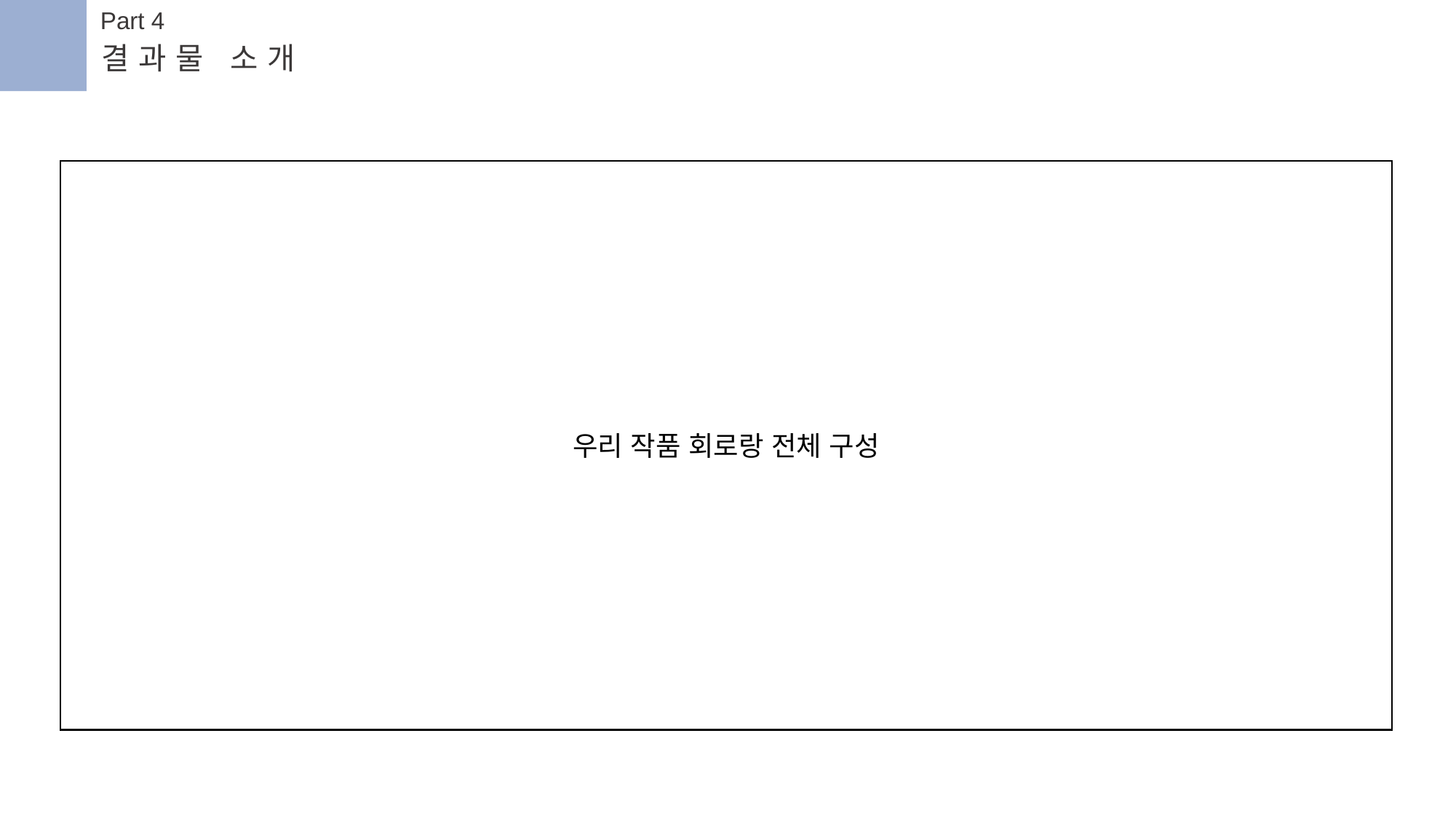

Part 4
결과물 소개
우리 작품 회로랑 전체 구성